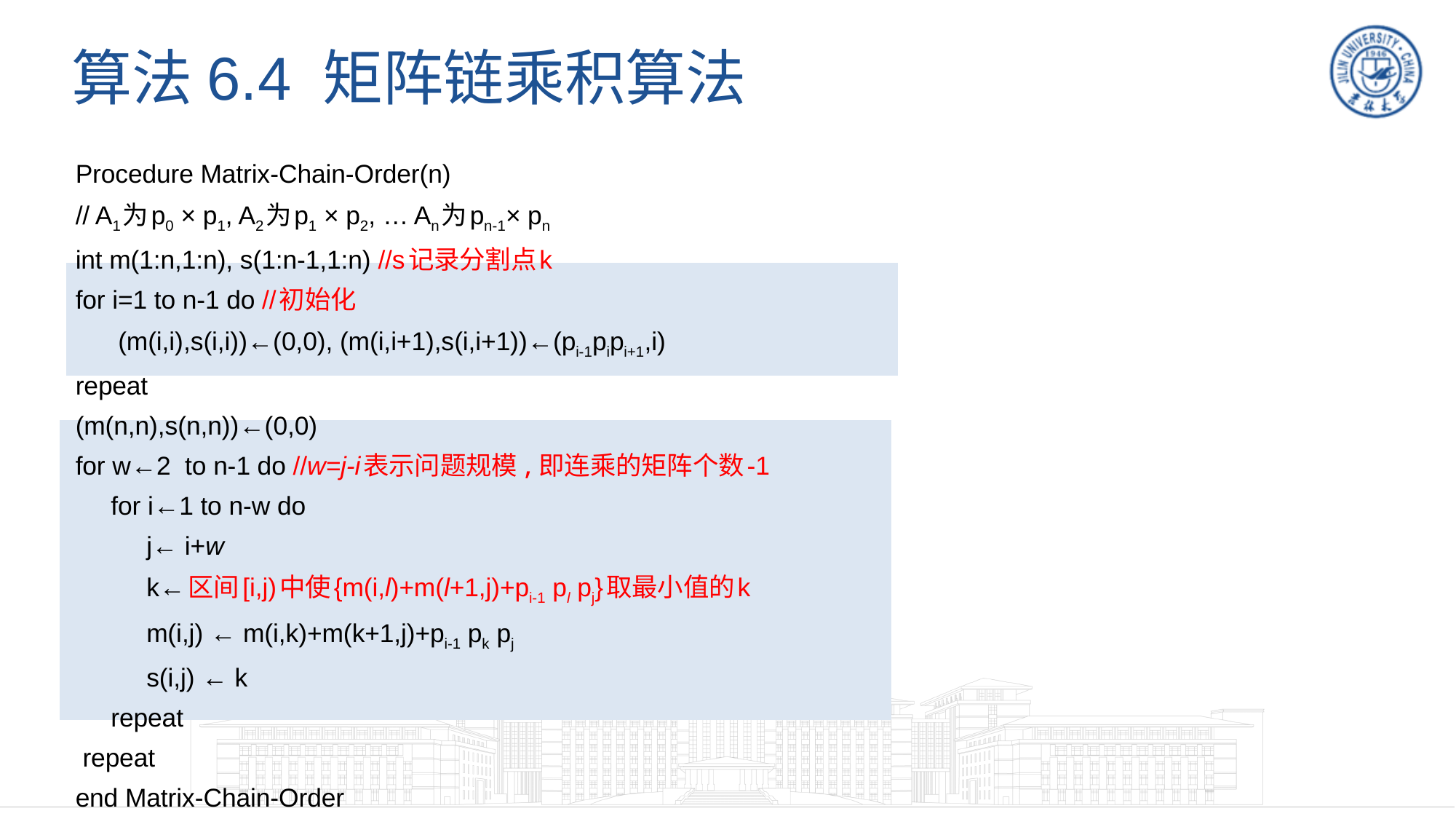

# 算法6.4 矩阵链乘积算法
Procedure Matrix-Chain-Order(n)
// A1为p0 × p1, A2为p1 × p2, … An为pn-1× pn
int m(1:n,1:n), s(1:n-1,1:n) //s记录分割点k
for i=1 to n-1 do //初始化
      (m(i,i),s(i,i))←(0,0), (m(i,i+1),s(i,i+1))←(pi-1pipi+1,i)
repeat
(m(n,n),s(n,n))←(0,0)
for w←2  to n-1 do //w=j-i表示问题规模,即连乘的矩阵个数-1
     for i←1 to n-w do
          j← i+w
          k←区间[i,j)中使{m(i,l)+m(l+1,j)+pi-1 pl pj}取最小值的k
          m(i,j) ← m(i,k)+m(k+1,j)+pi-1 pk pj
          s(i,j) ← k
     repeat
 repeat
end Matrix-Chain-Order

97